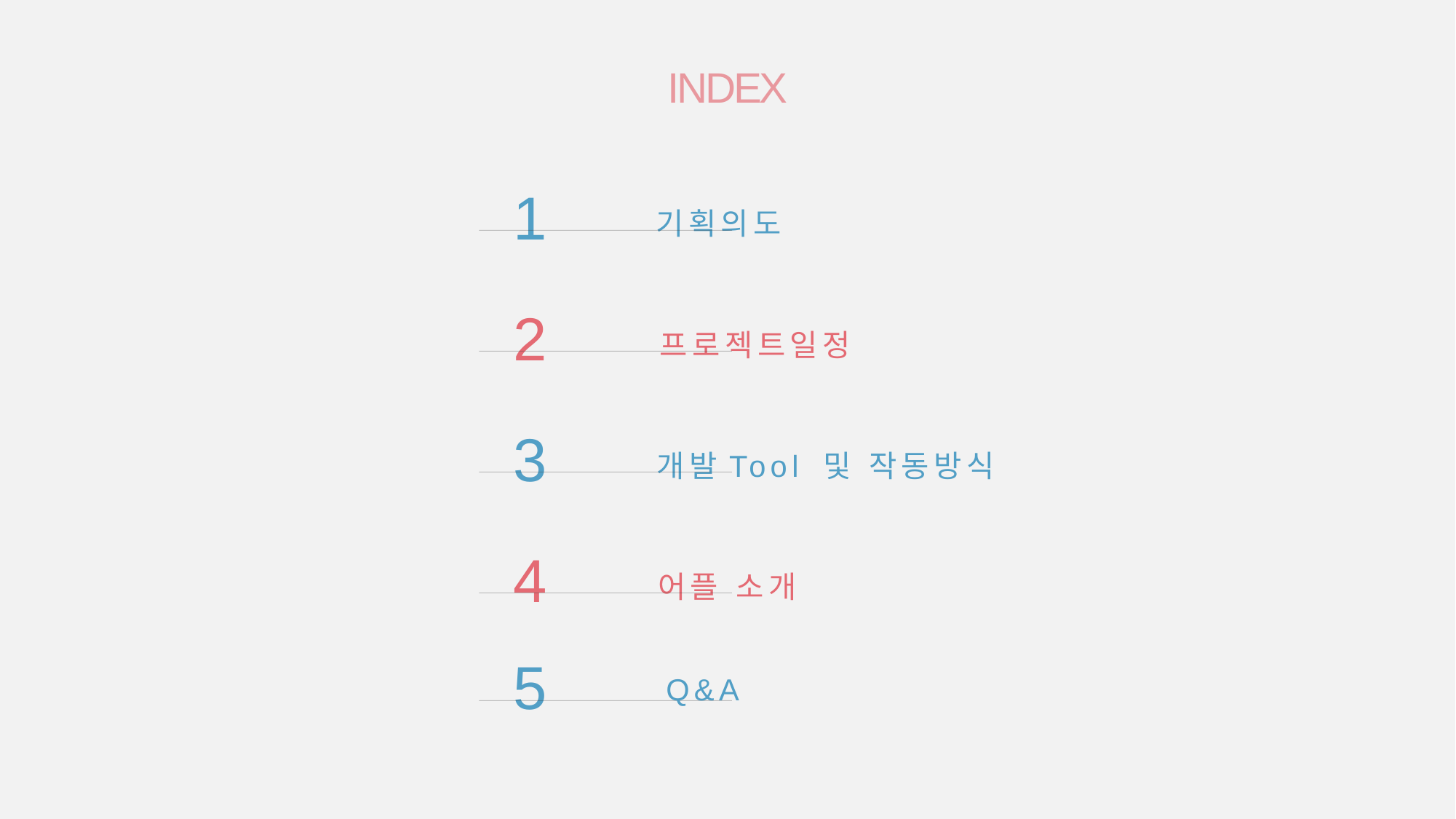

INDEX
1
기획의도
2
프로젝트일정
3
개발Tool 및 작동방식
4
어플 소개
5
Q&A